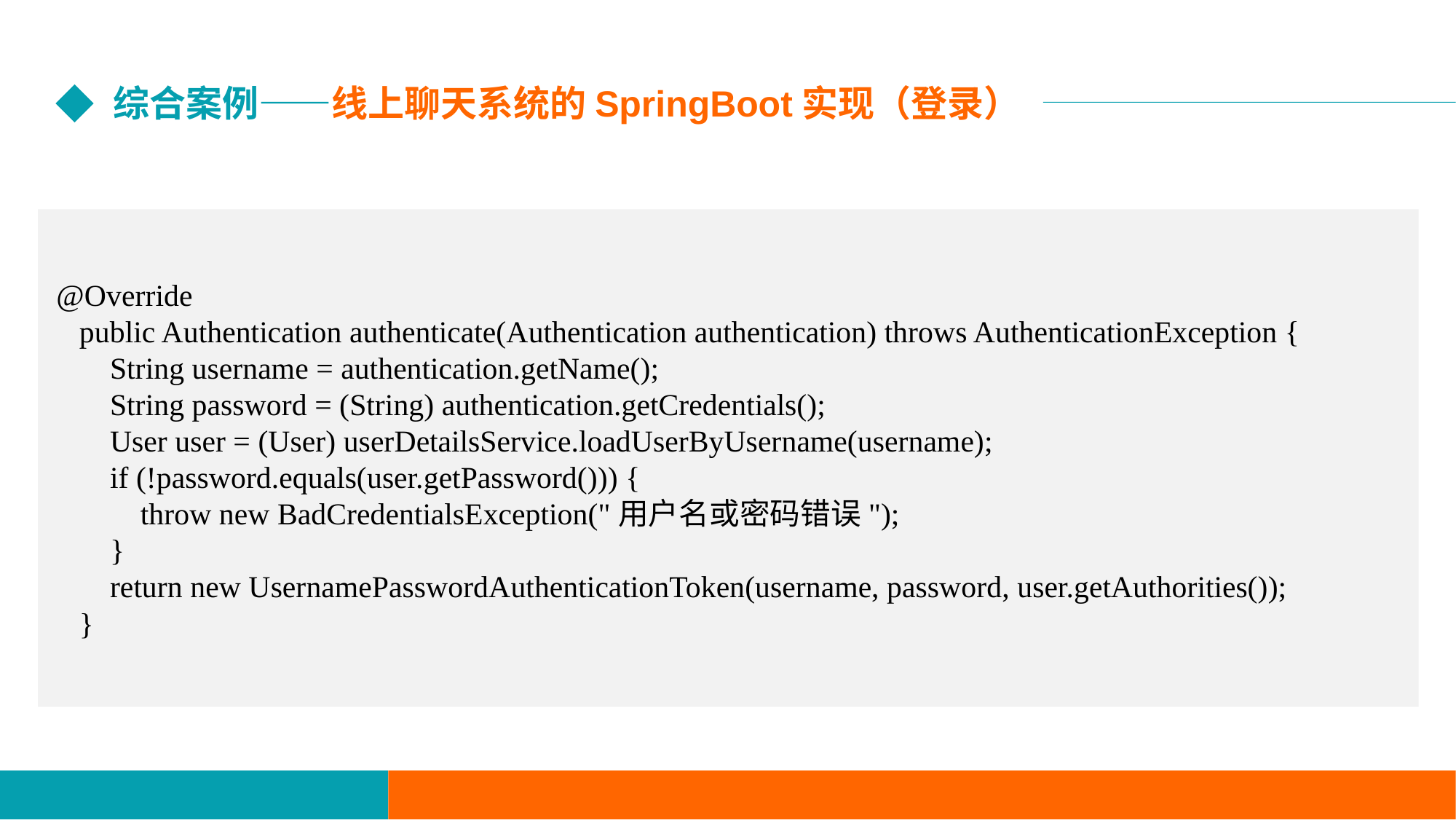

综合案例——线上聊天系统的SpringBoot实现（登录）

 @Override
    public Authentication authenticate(Authentication authentication) throws AuthenticationException {
        String username = authentication.getName();
        String password = (String) authentication.getCredentials();
        User user = (User) userDetailsService.loadUserByUsername(username);
        if (!password.equals(user.getPassword())) {
            throw new BadCredentialsException("用户名或密码错误");
        }
        return new UsernamePasswordAuthenticationToken(username, password, user.getAuthorities());
    }